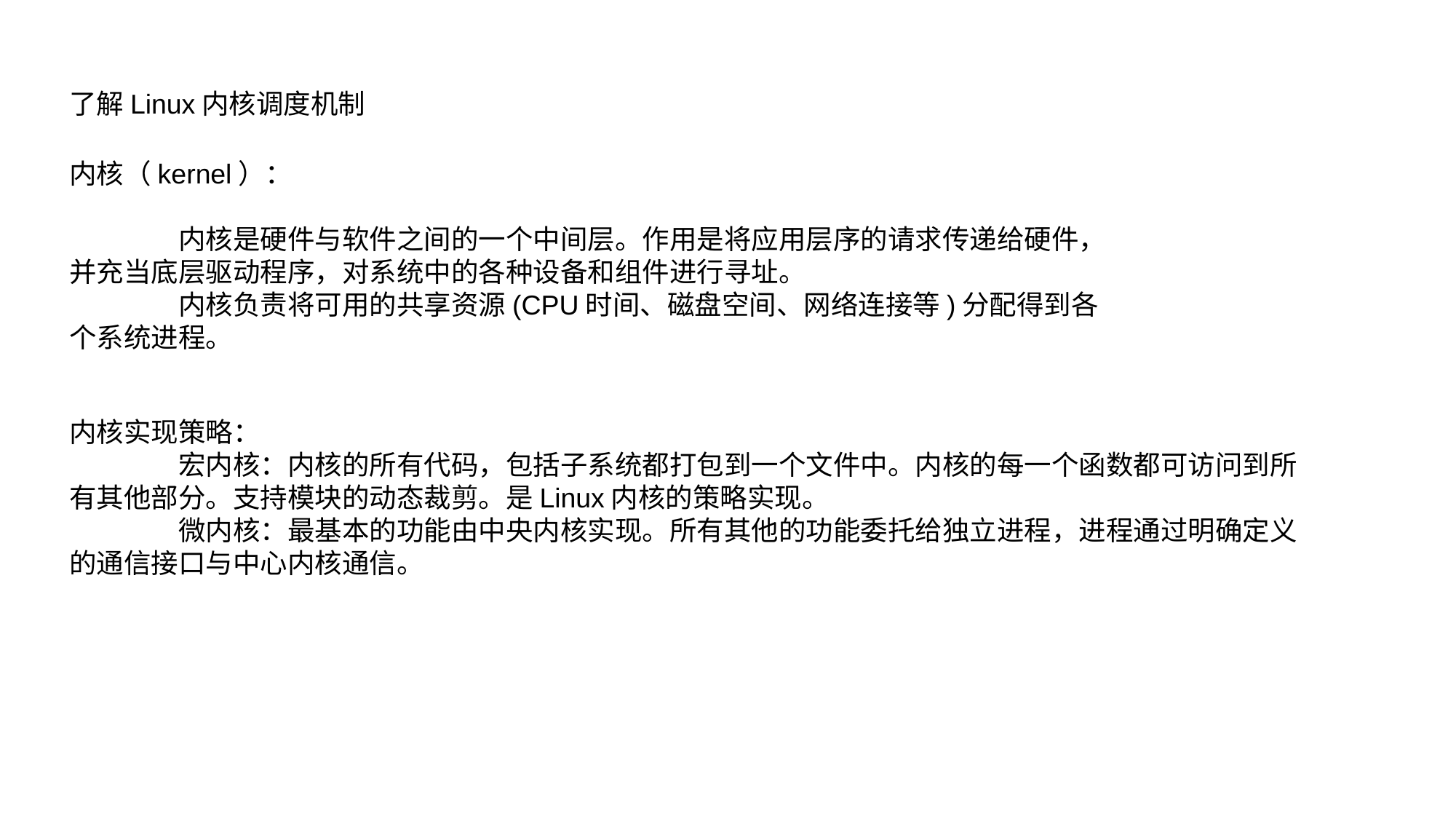

了解Linux内核调度机制
内核（kernel）：

	内核是硬件与软件之间的一个中间层。作用是将应用层序的请求传递给硬件，并充当底层驱动程序，对系统中的各种设备和组件进行寻址。
	内核负责将可用的共享资源(CPU时间、磁盘空间、网络连接等)分配得到各个系统进程。
内核实现策略：
	宏内核：内核的所有代码，包括子系统都打包到一个文件中。内核的每一个函数都可访问到所有其他部分。支持模块的动态裁剪。是Linux内核的策略实现。
	微内核：最基本的功能由中央内核实现。所有其他的功能委托给独立进程，进程通过明确定义的通信接口与中心内核通信。